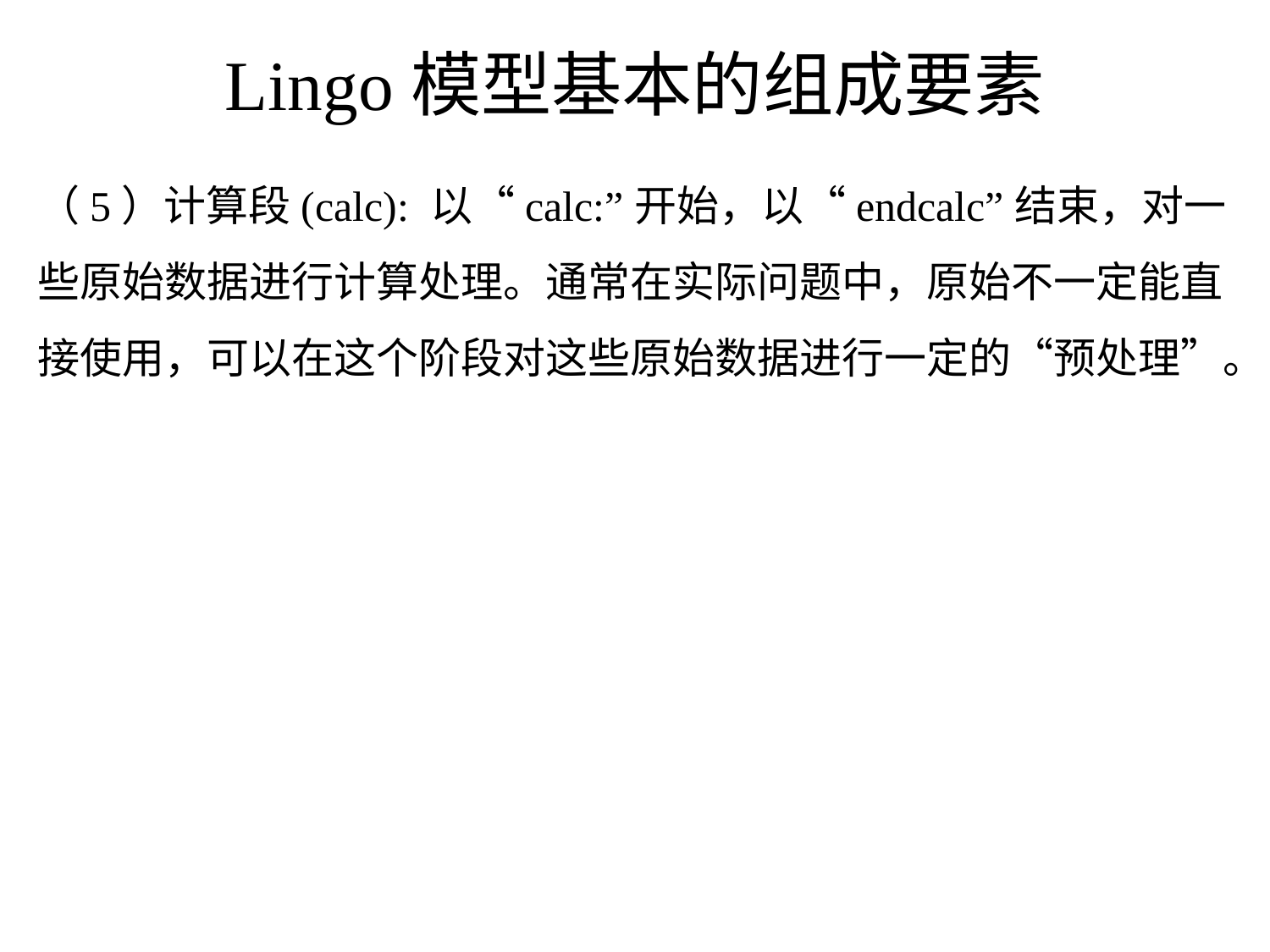

# Lingo模型基本的组成要素
（5）计算段(calc): 以“calc:”开始，以“endcalc”结束，对一些原始数据进行计算处理。通常在实际问题中，原始不一定能直接使用，可以在这个阶段对这些原始数据进行一定的“预处理”。